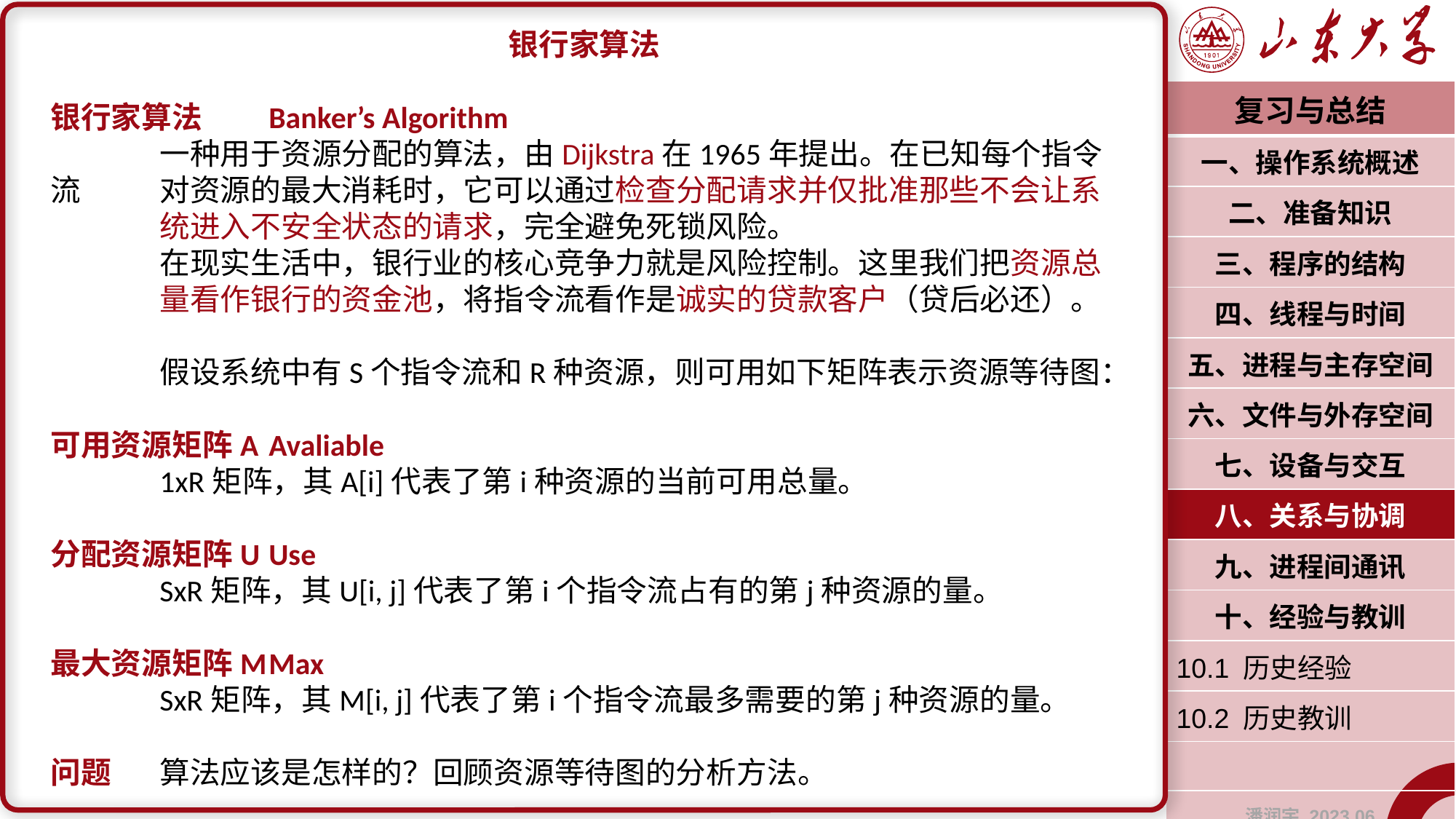

银行家算法

银行家算法	Banker’s Algorithm
	一种用于资源分配的算法，由Dijkstra在1965年提出。在已知每个指令流	对资源的最大消耗时，它可以通过检查分配请求并仅批准那些不会让系	统进入不安全状态的请求，完全避免死锁风险。
	在现实生活中，银行业的核心竞争力就是风险控制。这里我们把资源总	量看作银行的资金池，将指令流看作是诚实的贷款客户（贷后必还）。

	假设系统中有S个指令流和R种资源，则可用如下矩阵表示资源等待图：

可用资源矩阵A	Avaliable
	1xR矩阵，其A[i]代表了第i种资源的当前可用总量。

分配资源矩阵U	Use
	SxR矩阵，其U[i, j]代表了第i个指令流占有的第j种资源的量。

最大资源矩阵M	Max
	SxR矩阵，其M[i, j]代表了第i个指令流最多需要的第j种资源的量。

问题	算法应该是怎样的？回顾资源等待图的分析方法。
| 复习与总结 |
| --- |
| 一、操作系统概述 |
| 二、准备知识 |
| 三、程序的结构 |
| 四、线程与时间 |
| 五、进程与主存空间 |
| 六、文件与外存空间 |
| 七、设备与交互 |
| 八、关系与协调 |
| 九、进程间通讯 |
| 十、经验与教训 |
| 10.1 历史经验 |
| 10.2 历史教训 |
|  |
| 潘润宇 2023.06 |